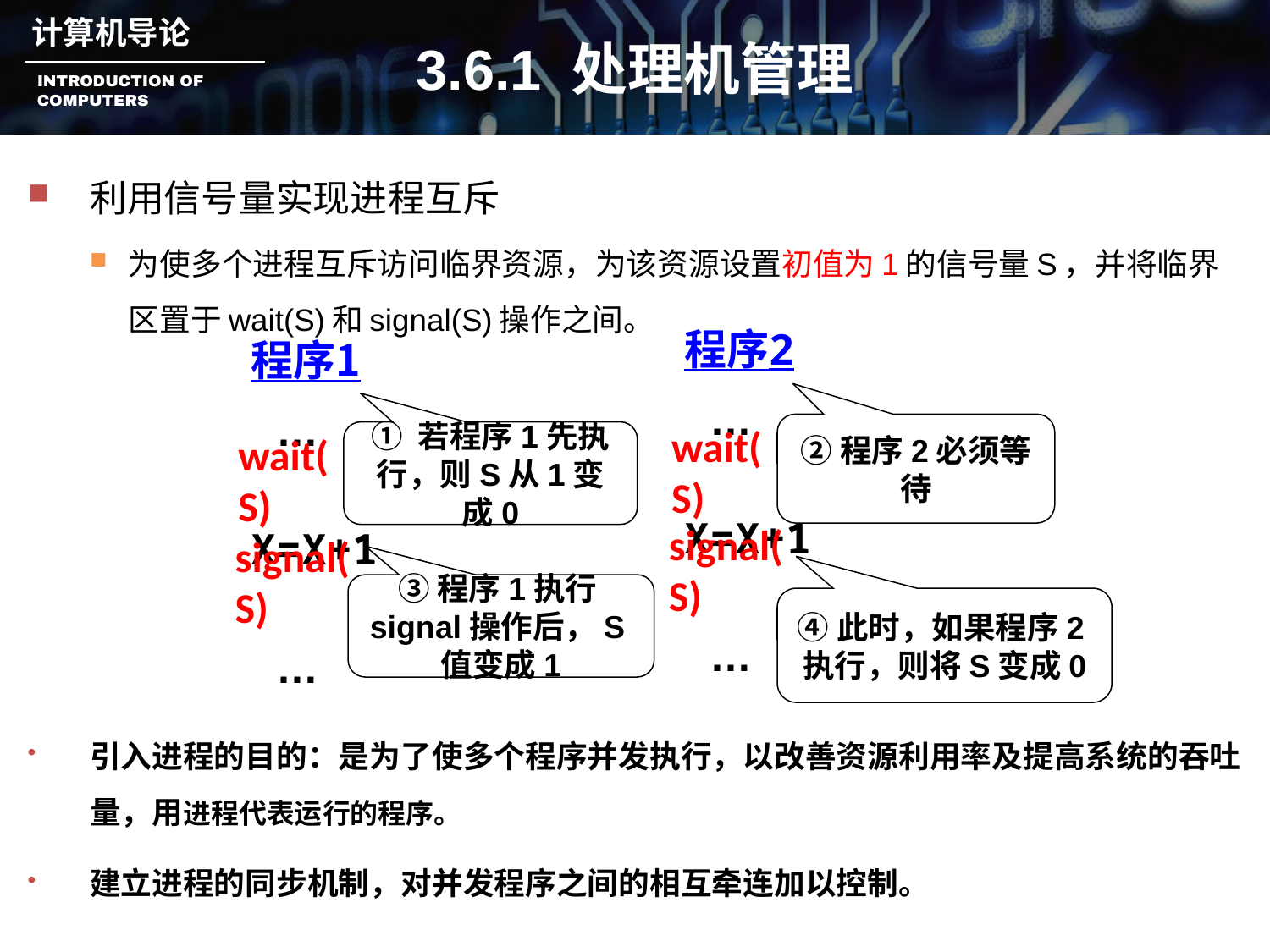

# 3.6.1 处理机管理
利用信号量实现进程互斥
为使多个进程互斥访问临界资源，为该资源设置初值为1的信号量S，并将临界区置于wait(S)和signal(S)操作之间。

引入进程的目的：是为了使多个程序并发执行，以改善资源利用率及提高系统的吞吐量，用进程代表运行的程序。
建立进程的同步机制，对并发程序之间的相互牵连加以控制。
程序2
 …

X=X+1

 …

程序1
 …

X=X+1

 …

wait(S)
②程序2必须等待
① 若程序1先执行，则S从1变成0
wait(S)
signal(S)
signal(S)
③程序1执行signal操作后，S值变成1
④此时，如果程序2执行，则将S变成0